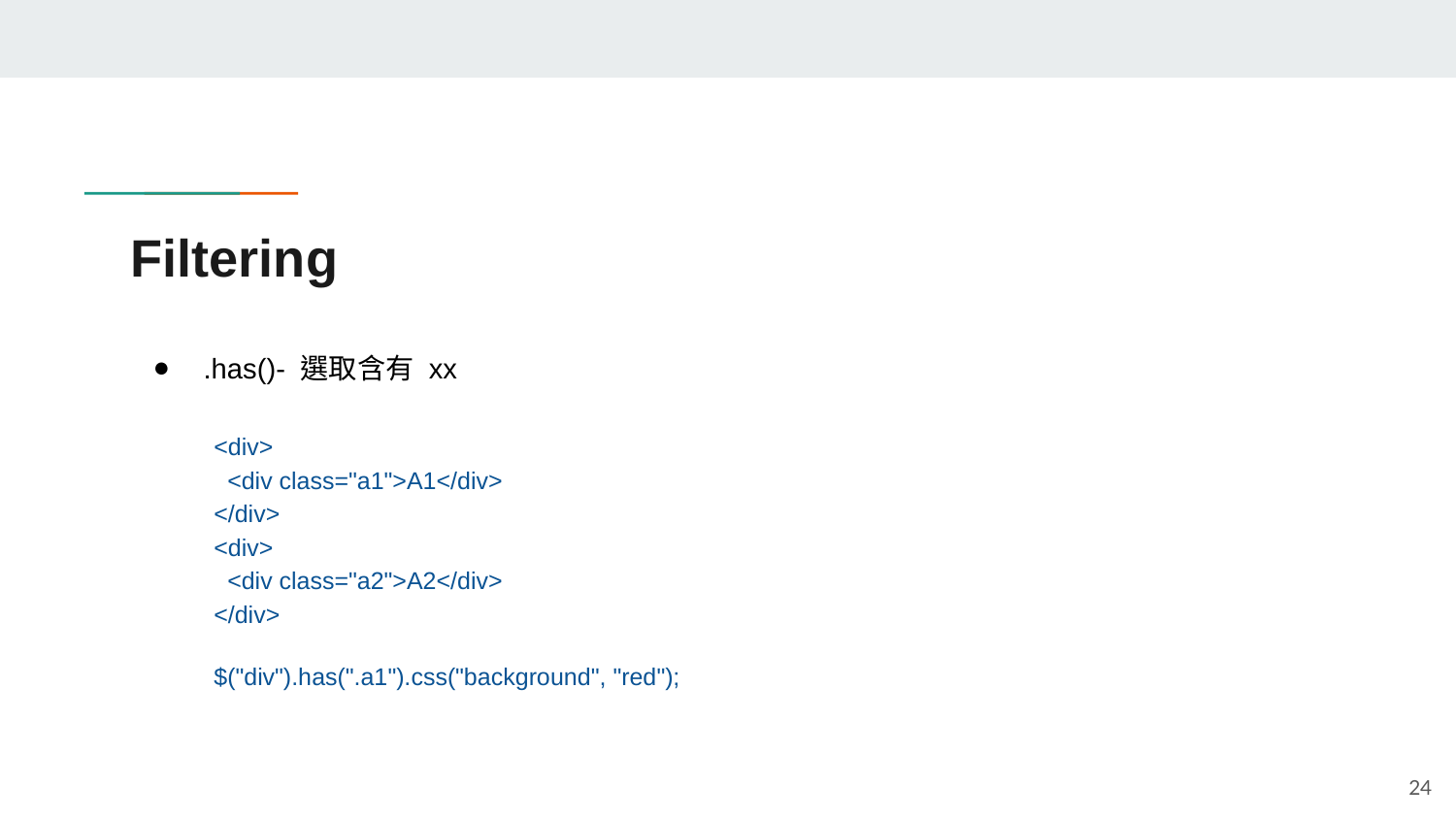

# Filtering
.has()- 選取含有 xx

<div>
  <div class="a1">A1</div>
</div>
<div>
  <div class="a2">A2</div>
</div>

$("div").has(".a1").css("background", "red");

24